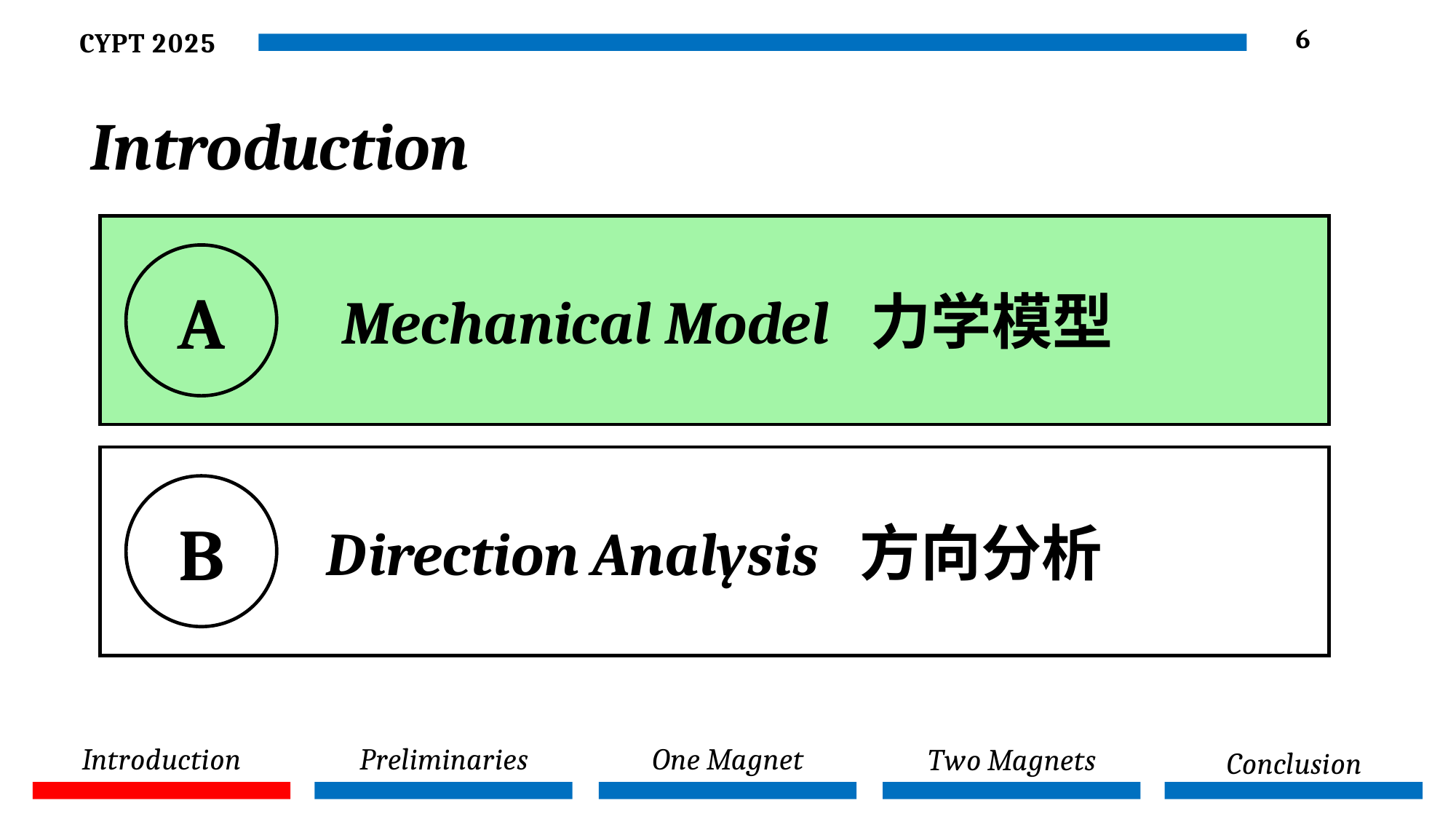

6
Introduction

A
 Mechanical Model  力学模型
 Direction Analysis  方向分析
B